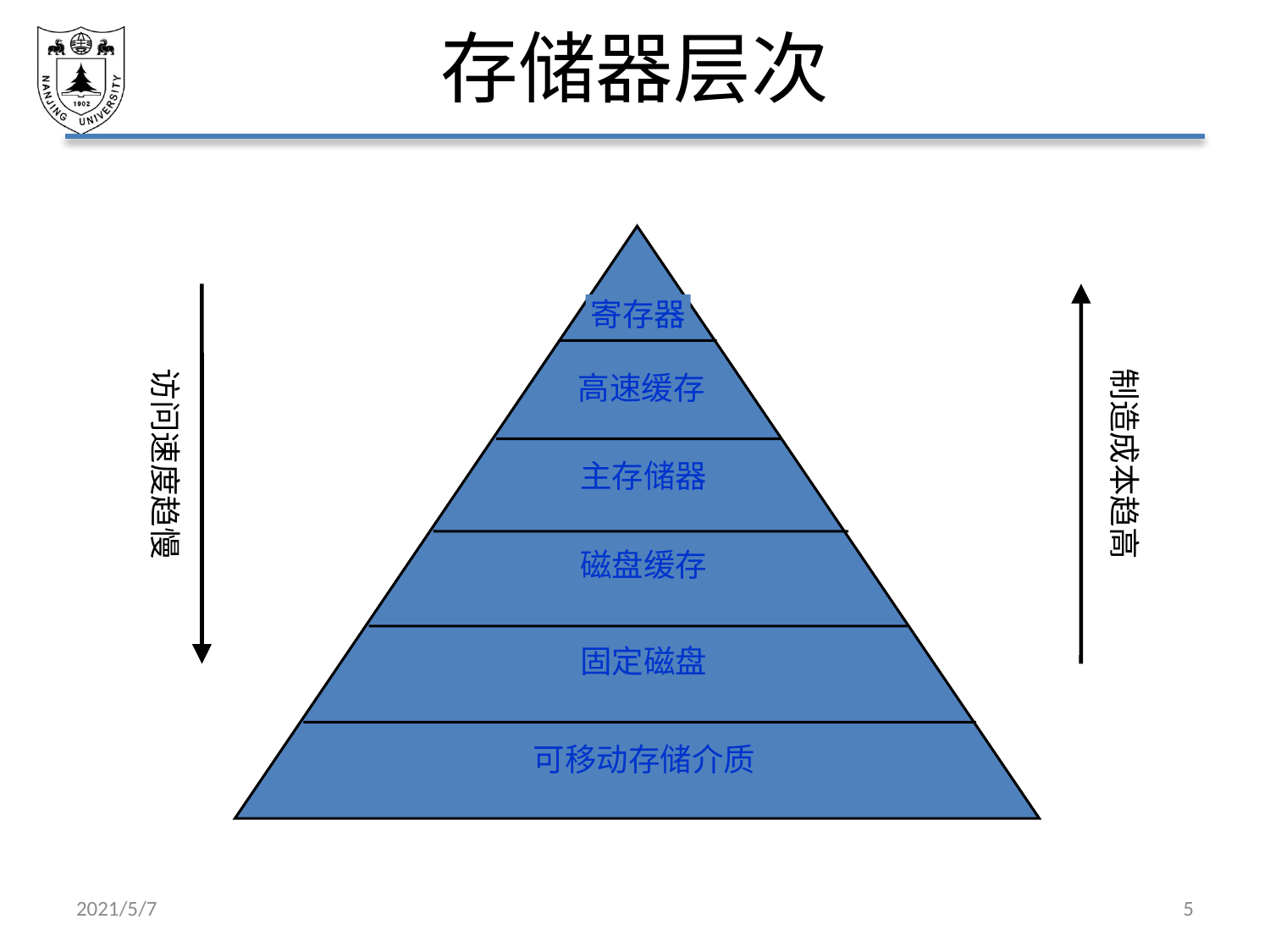

# 存储器层次

寄存器

高速缓存

主存储器

磁盘缓存

固定磁盘

可移动存储介质

访问速度趋慢
制造成本趋高
2021/5/7
5